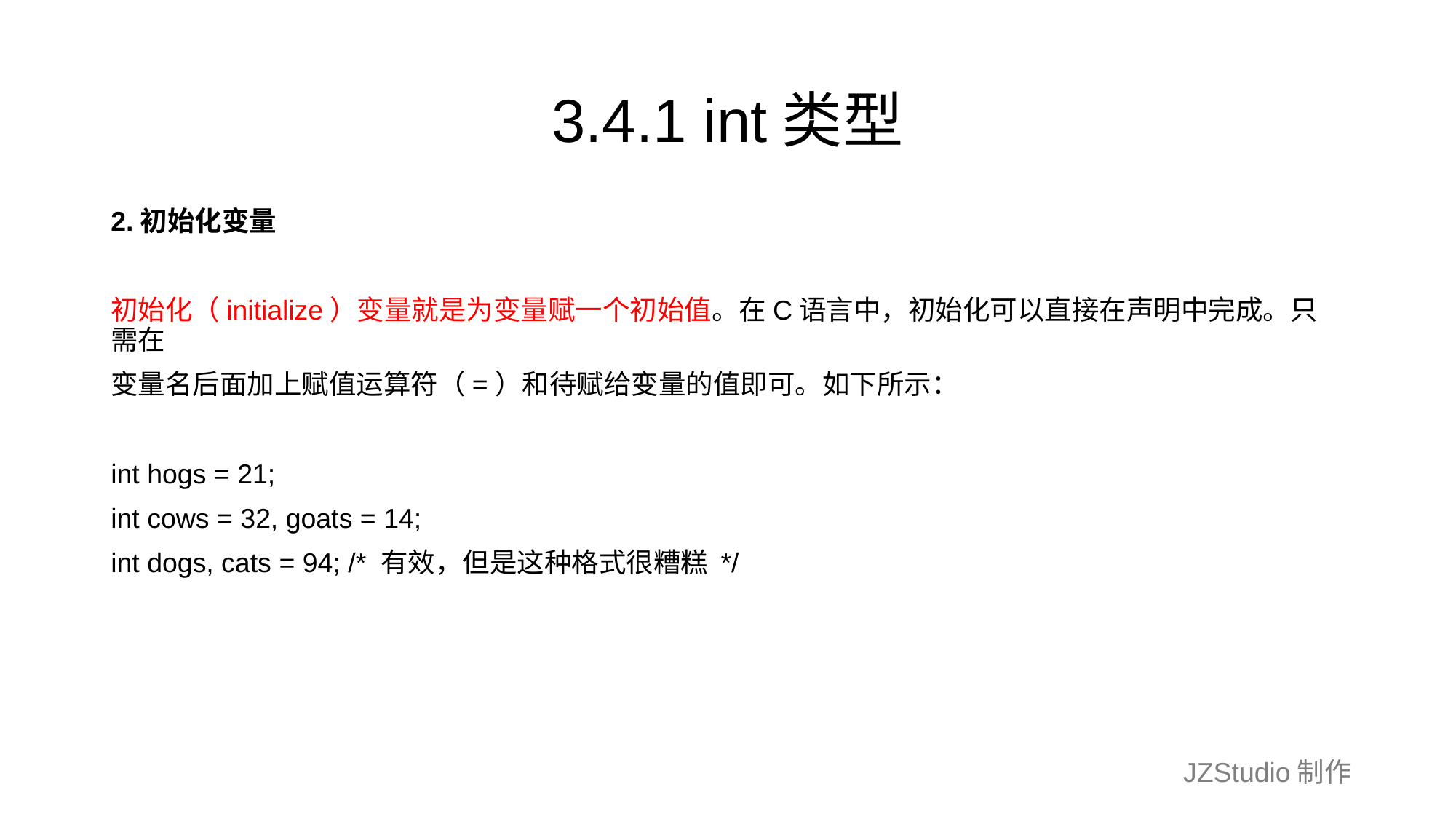

# 3.4.1 int类型
2.初始化变量

初始化（initialize）变量就是为变量赋一个初始值。在C语言中，初始化可以直接在声明中完成。只需在
变量名后面加上赋值运算符（=）和待赋给变量的值即可。如下所示：

int hogs = 21;
int cows = 32, goats = 14;
int dogs, cats = 94; /* 有效，但是这种格式很糟糕 */